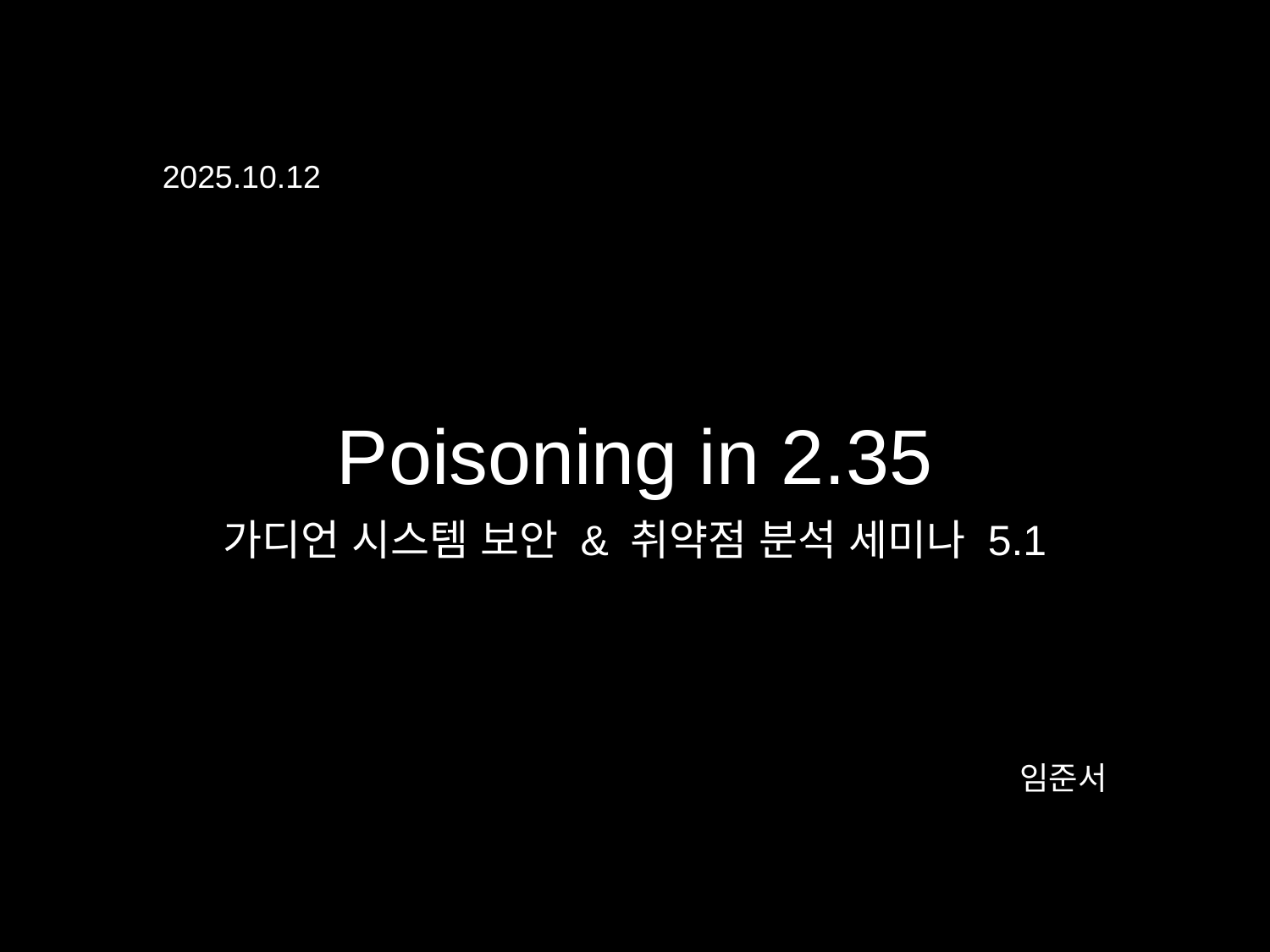

2025.10.12
Poisoning in 2.35
가디언 시스템 보안 & 취약점 분석 세미나 5.1
임준서